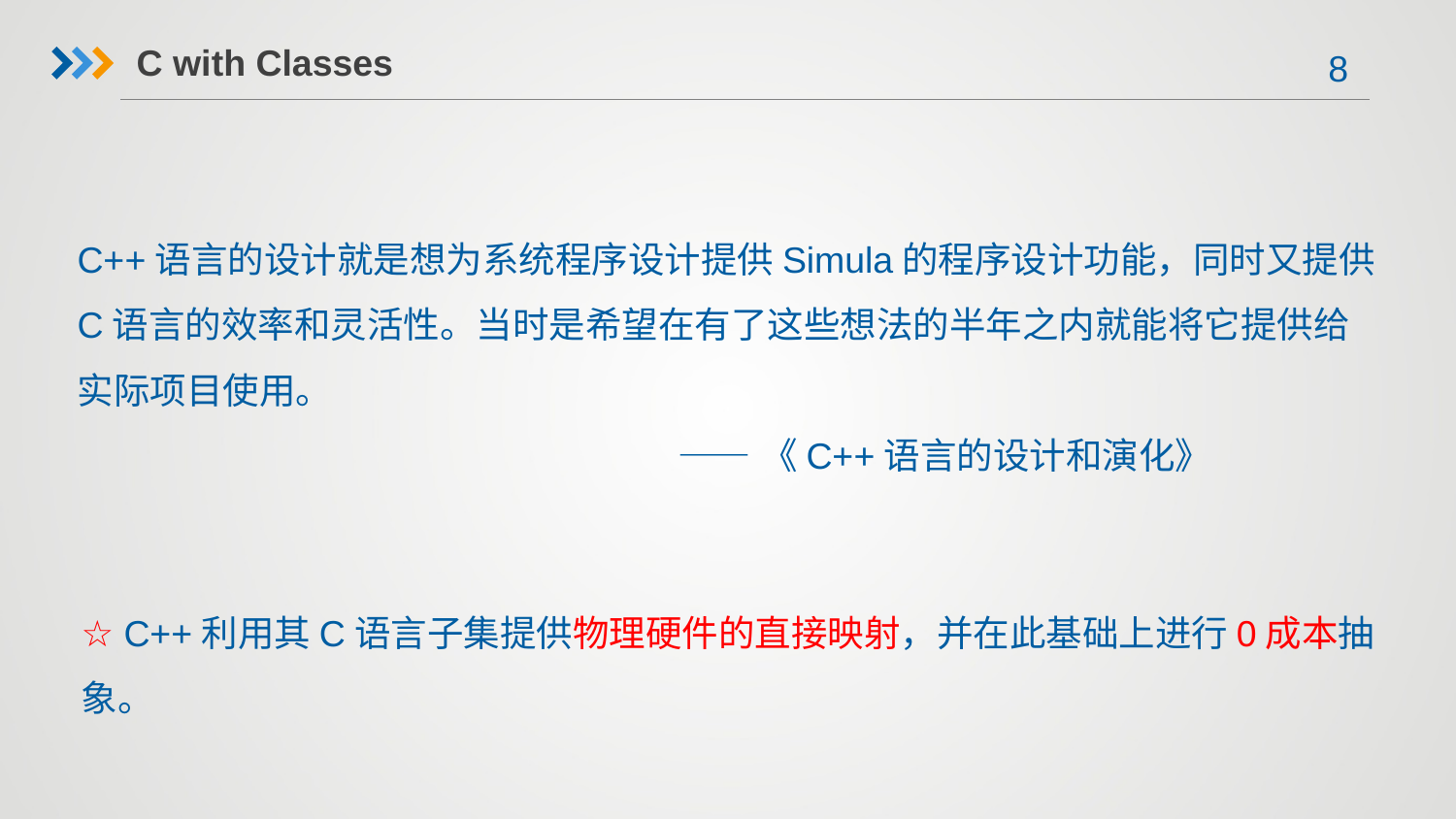

C with Classes
C++语言的设计就是想为系统程序设计提供Simula的程序设计功能，同时又提供C语言的效率和灵活性。当时是希望在有了这些想法的半年之内就能将它提供给实际项目使用。
                                                                         ——《C++语言的设计和演化》
☆ C++利用其C语言子集提供物理硬件的直接映射，并在此基础上进行0成本抽象。